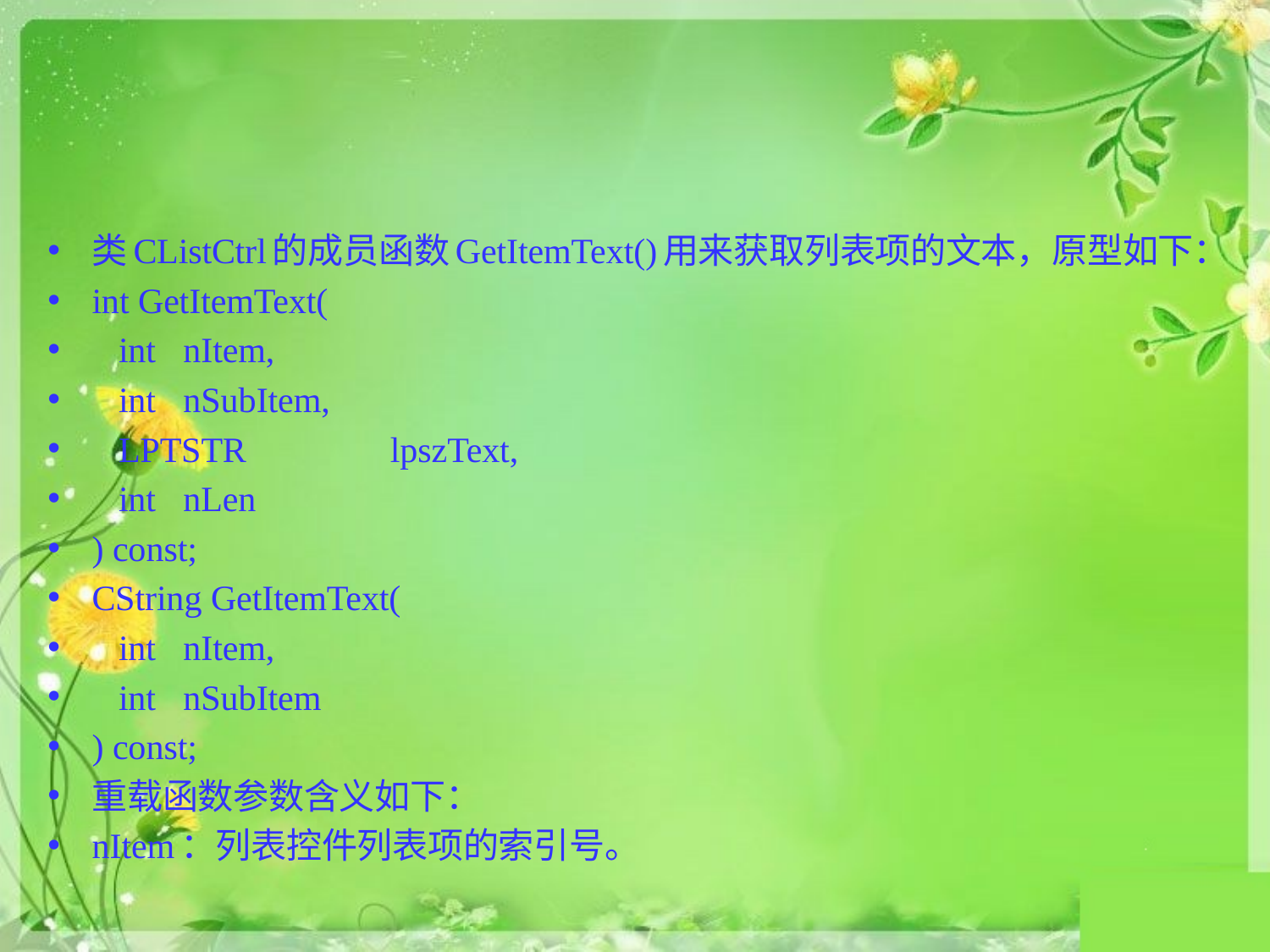

#
类CListCtrl的成员函数GetItemText()用来获取列表项的文本，原型如下：
int GetItemText(
   int 			nItem,
   int 			nSubItem,
   LPTSTR 		             lpszText,
   int 			nLen
) const;
CString GetItemText(
   int 			nItem,
   int 			nSubItem
) const;
重载函数参数含义如下：
nItem：列表控件列表项的索引号。